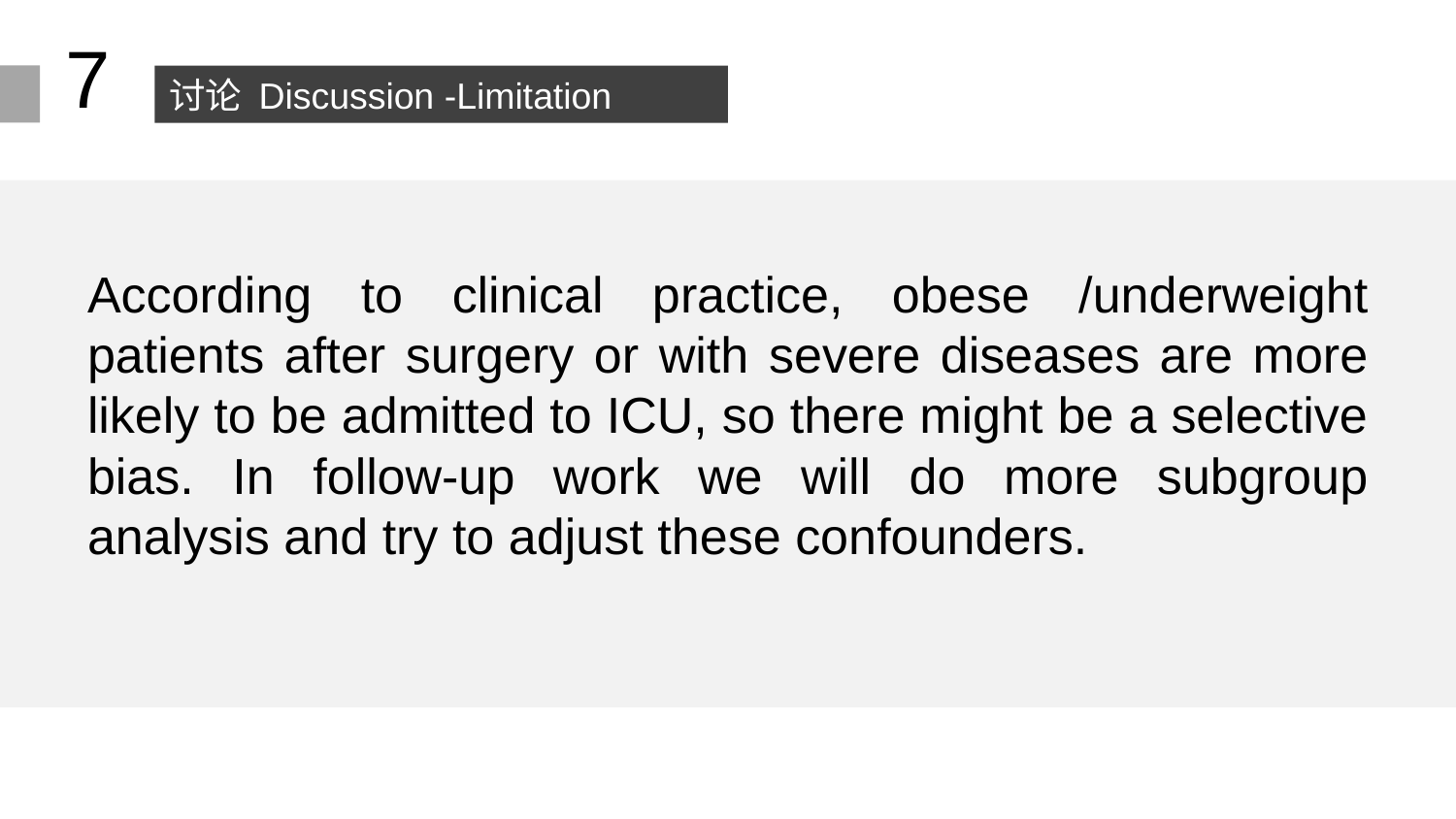

7

讨论 Discussion -Limitation

According to clinical practice, obese /underweight patients after surgery or with severe diseases are more likely to be admitted to ICU, so there might be a selective bias. In follow-up work we will do more subgroup analysis and try to adjust these confounders.